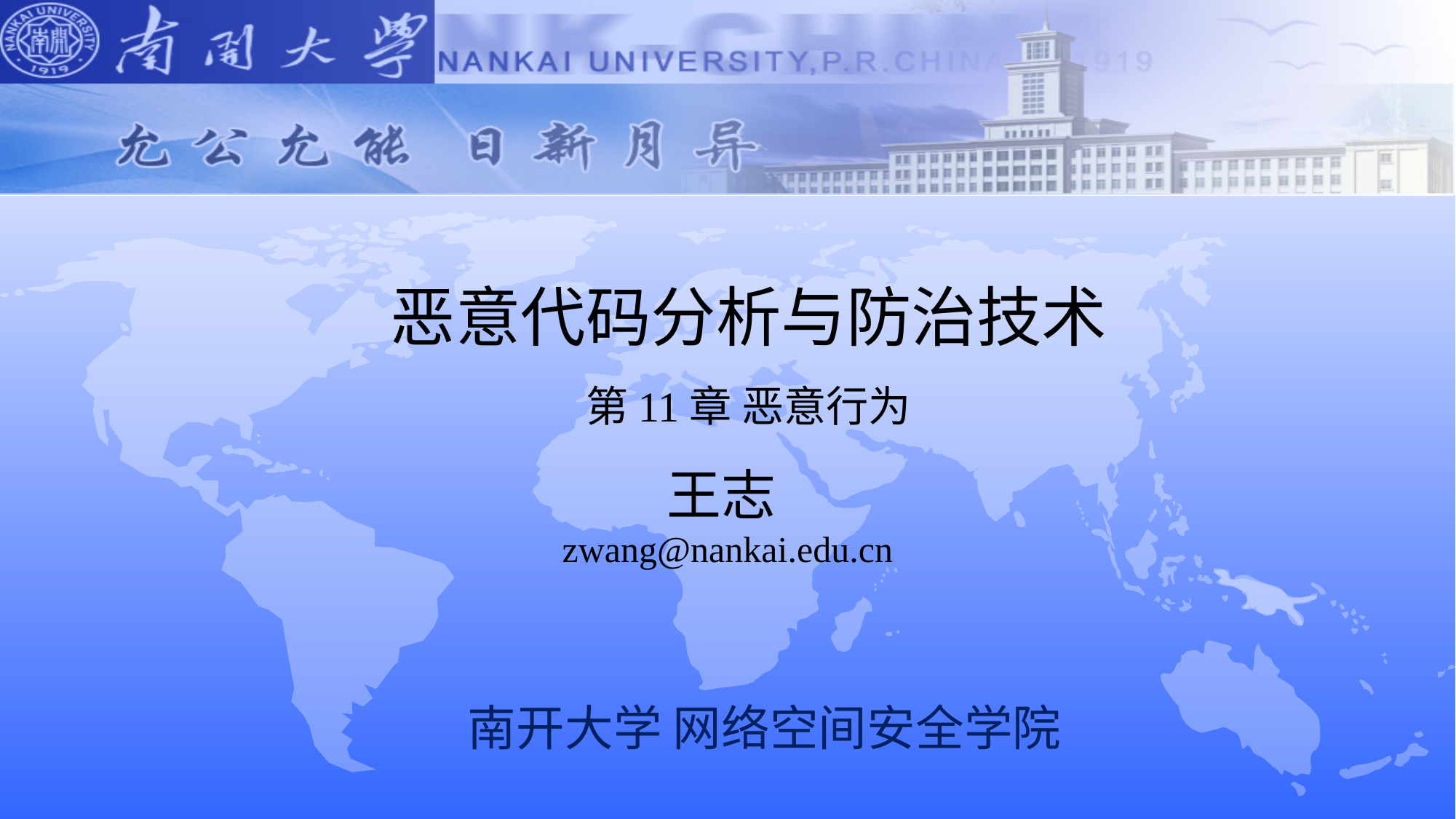

# 恶意代码分析与防治技术 第11章 恶意行为
王志
zwang@nankai.edu.cn

南开大学 网络空间安全学院